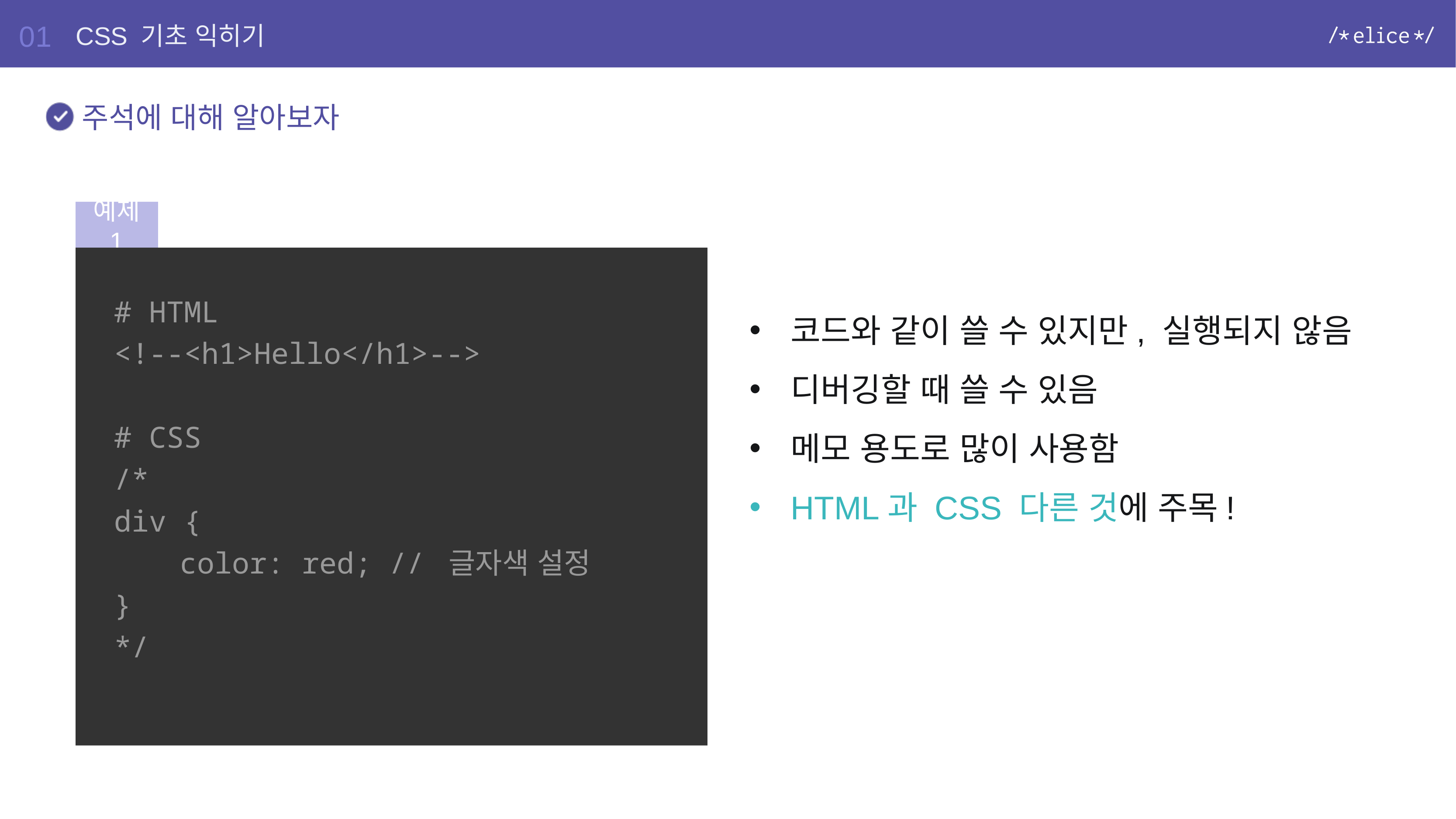

01
CSS 기초 익히기
주석에 대해 알아보자
예제 1
# HTML
<!--<h1>Hello</h1>-->

# CSS
/*
div {
	color: red; // 글자색 설정
}
*/

코드와 같이 쓸 수 있지만, 실행되지 않음
디버깅할 때 쓸 수 있음
메모 용도로 많이 사용함
HTML과 CSS 다른 것에 주목!